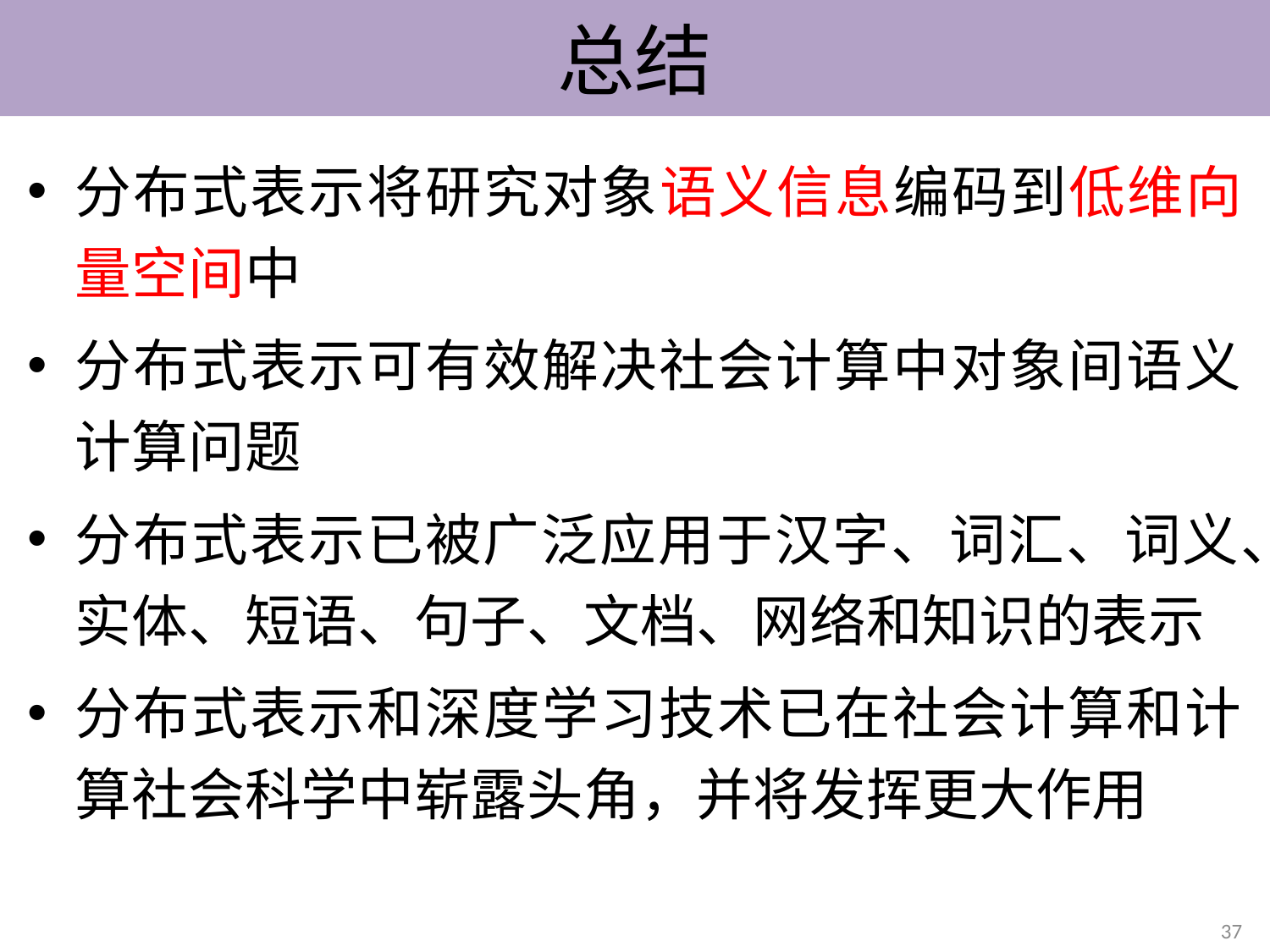

# 总结
分布式表示将研究对象语义信息编码到低维向量空间中
分布式表示可有效解决社会计算中对象间语义计算问题
分布式表示已被广泛应用于汉字、词汇、词义、实体、短语、句子、文档、网络和知识的表示
分布式表示和深度学习技术已在社会计算和计算社会科学中崭露头角，并将发挥更大作用

37